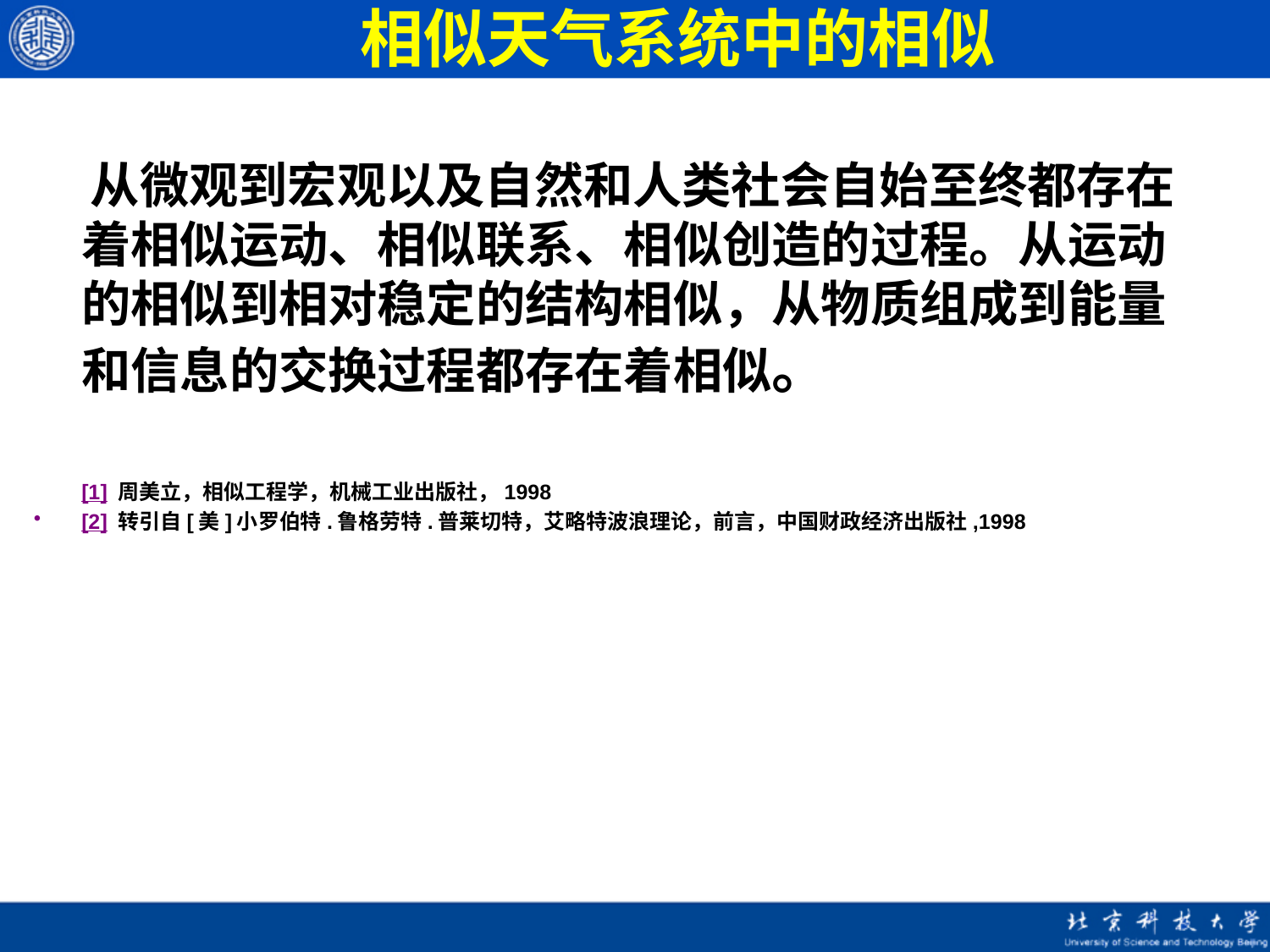

# 相似天气系统中的相似
    从微观到宏观以及自然和人类社会自始至终都存在着相似运动、相似联系、相似创造的过程。从运动的相似到相对稳定的结构相似，从物质组成到能量和信息的交换过程都存在着相似。
[1] 周美立，相似工程学，机械工业出版社，1998
[2] 转引自[美]小罗伯特.鲁格劳特.普莱切特，艾略特波浪理论，前言，中国财政经济出版社,1998